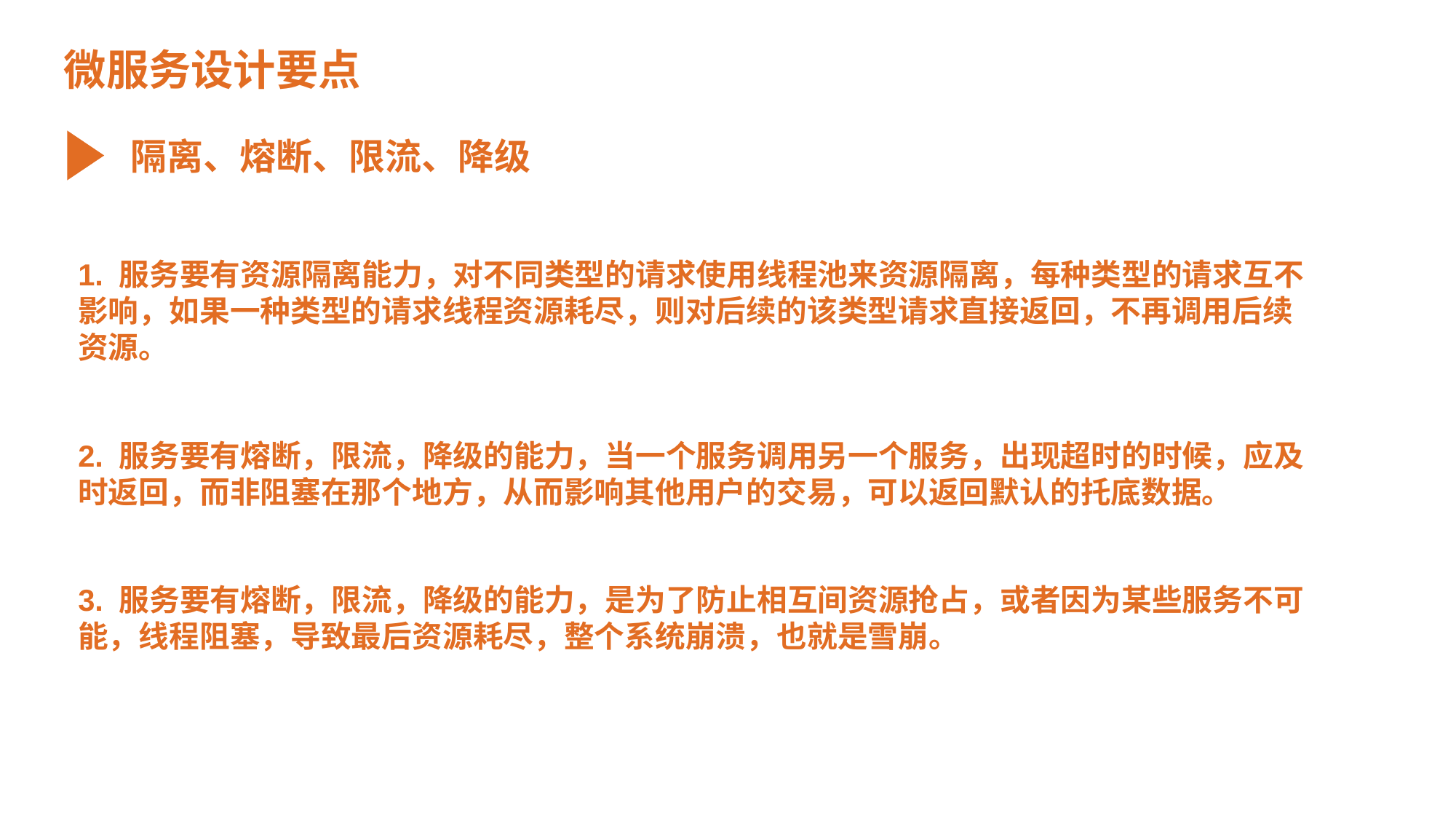

微服务设计要点
隔离、熔断、限流、降级

1. 服务要有资源隔离能力，对不同类型的请求使用线程池来资源隔离，每种类型的请求互不影响，如果一种类型的请求线程资源耗尽，则对后续的该类型请求直接返回，不再调用后续资源。
2. 服务要有熔断，限流，降级的能力，当一个服务调用另一个服务，出现超时的时候，应及时返回，而非阻塞在那个地方，从而影响其他用户的交易，可以返回默认的托底数据。
3. 服务要有熔断，限流，降级的能力，是为了防止相互间资源抢占，或者因为某些服务不可能，线程阻塞，导致最后资源耗尽，整个系统崩溃，也就是雪崩。